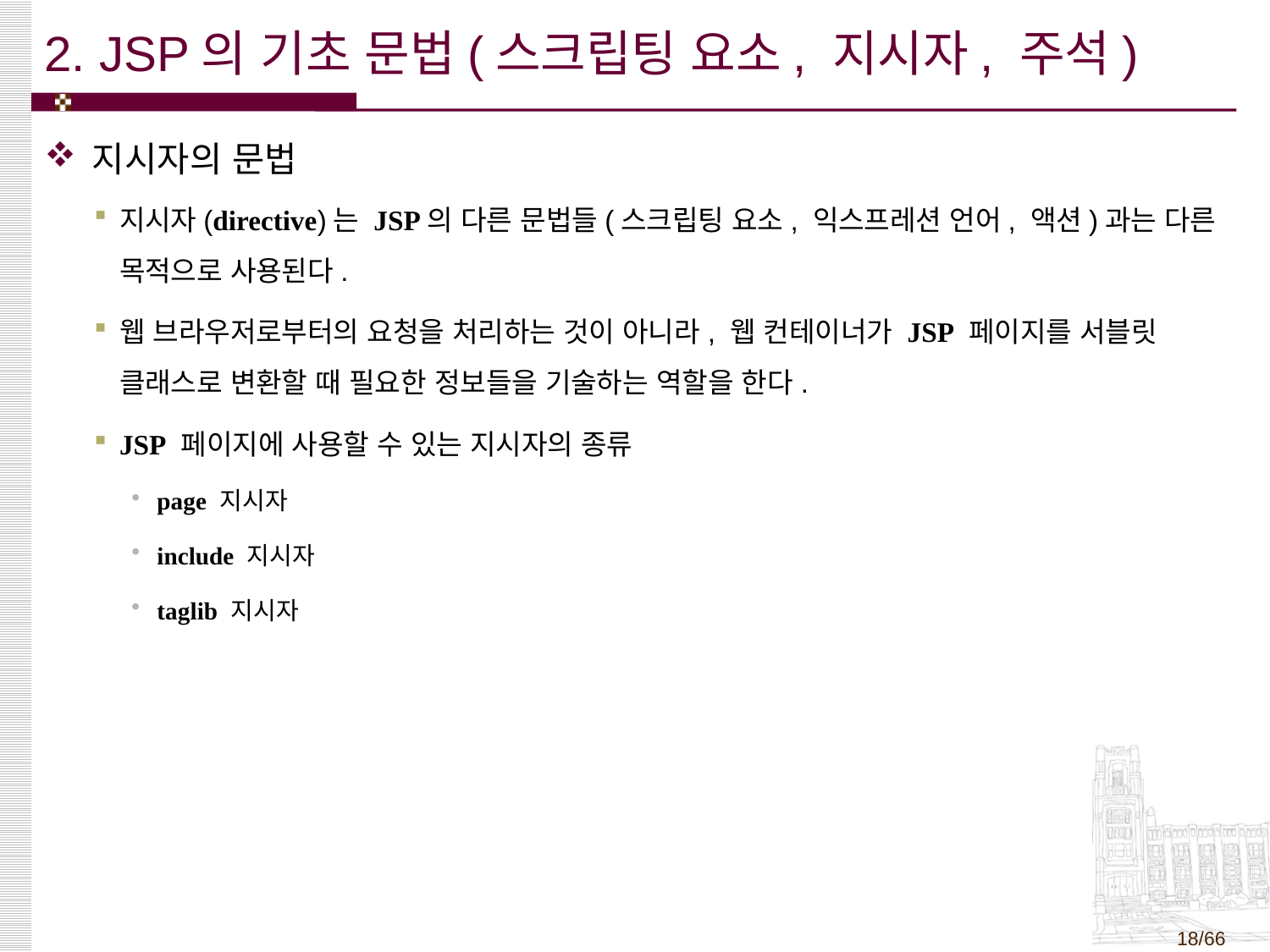

# 2. JSP의 기초 문법(스크립팅 요소, 지시자, 주석)
지시자의 문법
지시자(directive)는 JSP의 다른 문법들(스크립팅 요소, 익스프레션 언어, 액션)과는 다른 목적으로 사용된다.
웹 브라우저로부터의 요청을 처리하는 것이 아니라, 웹 컨테이너가 JSP 페이지를 서블릿 클래스로 변환할 때 필요한 정보들을 기술하는 역할을 한다.
JSP 페이지에 사용할 수 있는 지시자의 종류
page 지시자
include 지시자
taglib 지시자